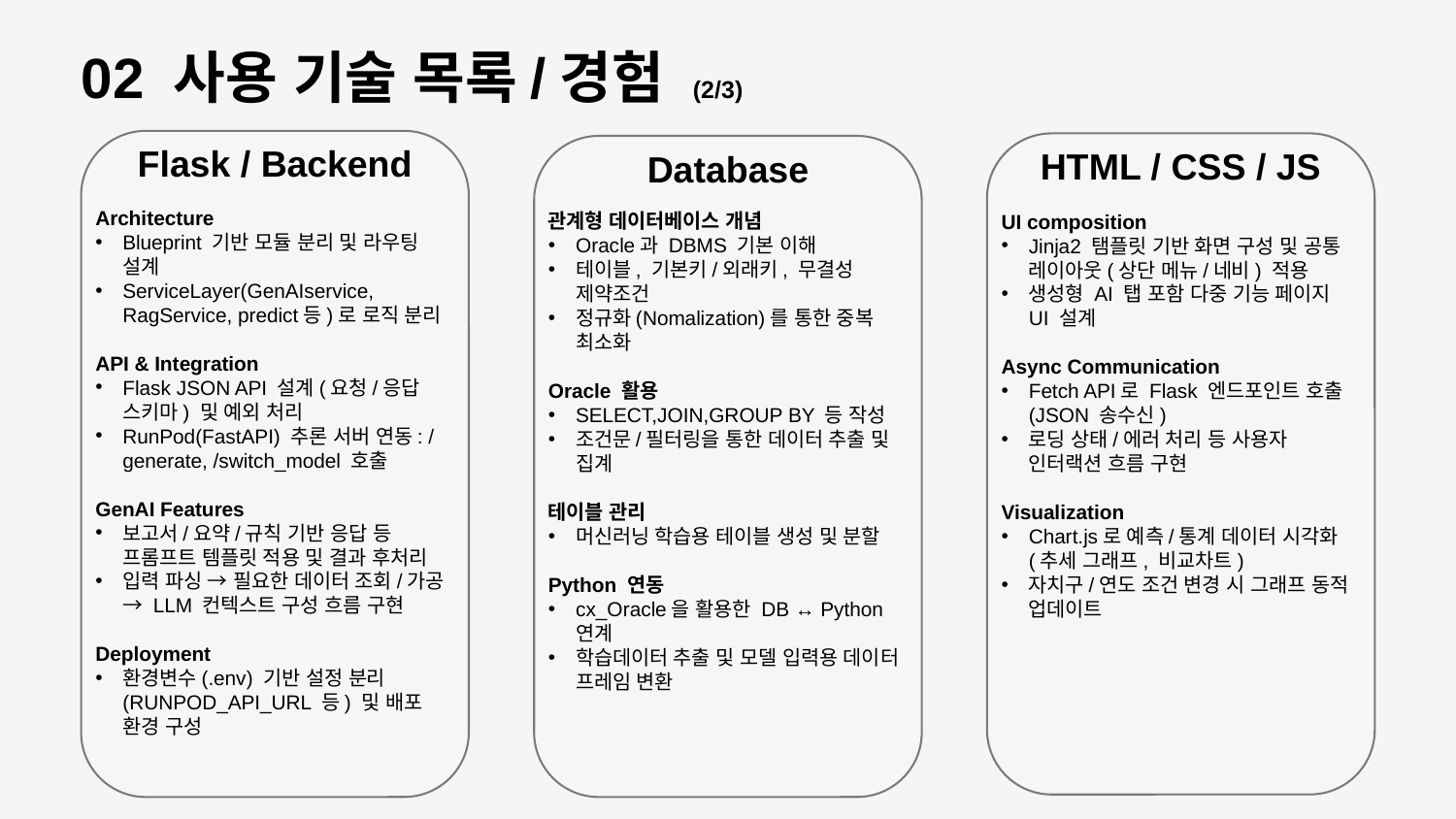

02 사용 기술 목록/경험 (2/3)

Flask / Backend

HTML / CSS / JS
Database
Architecture
Blueprint 기반 모듈 분리 및 라우팅 설계
ServiceLayer(GenAIservice, RagService, predict등)로 로직 분리

API & Integration
Flask JSON API 설계(요청/응답 스키마) 및 예외 처리
RunPod(FastAPI) 추론 서버 연동: /generate, /switch_model 호출

GenAI Features
보고서/요약/규칙 기반 응답 등 프롬프트 템플릿 적용 및 결과 후처리
입력 파싱 → 필요한 데이터 조회/가공 → LLM 컨텍스트 구성 흐름 구현

Deployment
환경변수(.env) 기반 설정 분리(RUNPOD_API_URL 등) 및 배포 환경 구성
관계형 데이터베이스 개념
Oracle과 DBMS 기본 이해
테이블, 기본키/외래키, 무결성 제약조건
정규화(Nomalization)를 통한 중복 최소화

Oracle 활용
SELECT,JOIN,GROUP BY 등 작성
조건문/필터링을 통한 데이터 추출 및 집계

테이블 관리
머신러닝 학습용 테이블 생성 및 분할

Python 연동
cx_Oracle을 활용한 DB ↔ Python 연계
학습데이터 추출 및 모델 입력용 데이터 프레임 변환
UI composition
Jinja2 탬플릿 기반 화면 구성 및 공통 레이아웃(상단 메뉴/네비) 적용
생성형 AI 탭 포함 다중 기능 페이지 UI 설계

Async Communication
Fetch API로 Flask 엔드포인트 호출(JSON 송수신)
로딩 상태/에러 처리 등 사용자 인터랙션 흐름 구현

Visualization
Chart.js로 예측/통계 데이터 시각화(추세 그래프, 비교차트)
자치구/연도 조건 변경 시 그래프 동적 업데이트